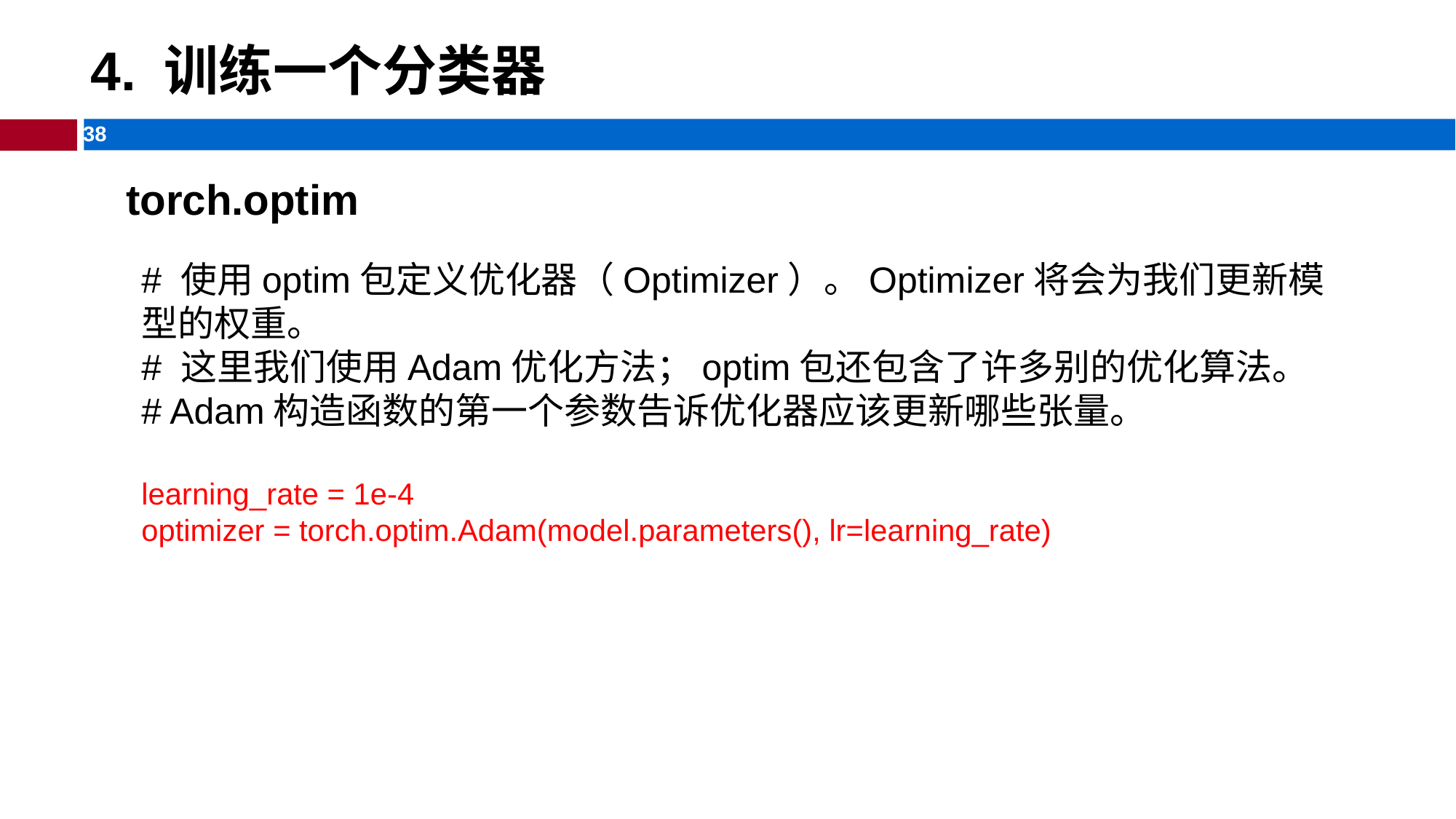

# 4. 训练一个分类器
torch.optim
# 使用optim包定义优化器（Optimizer）。Optimizer将会为我们更新模型的权重。
# 这里我们使用Adam优化方法；optim包还包含了许多别的优化算法。
# Adam构造函数的第一个参数告诉优化器应该更新哪些张量。

learning_rate = 1e-4
optimizer = torch.optim.Adam(model.parameters(), lr=learning_rate)